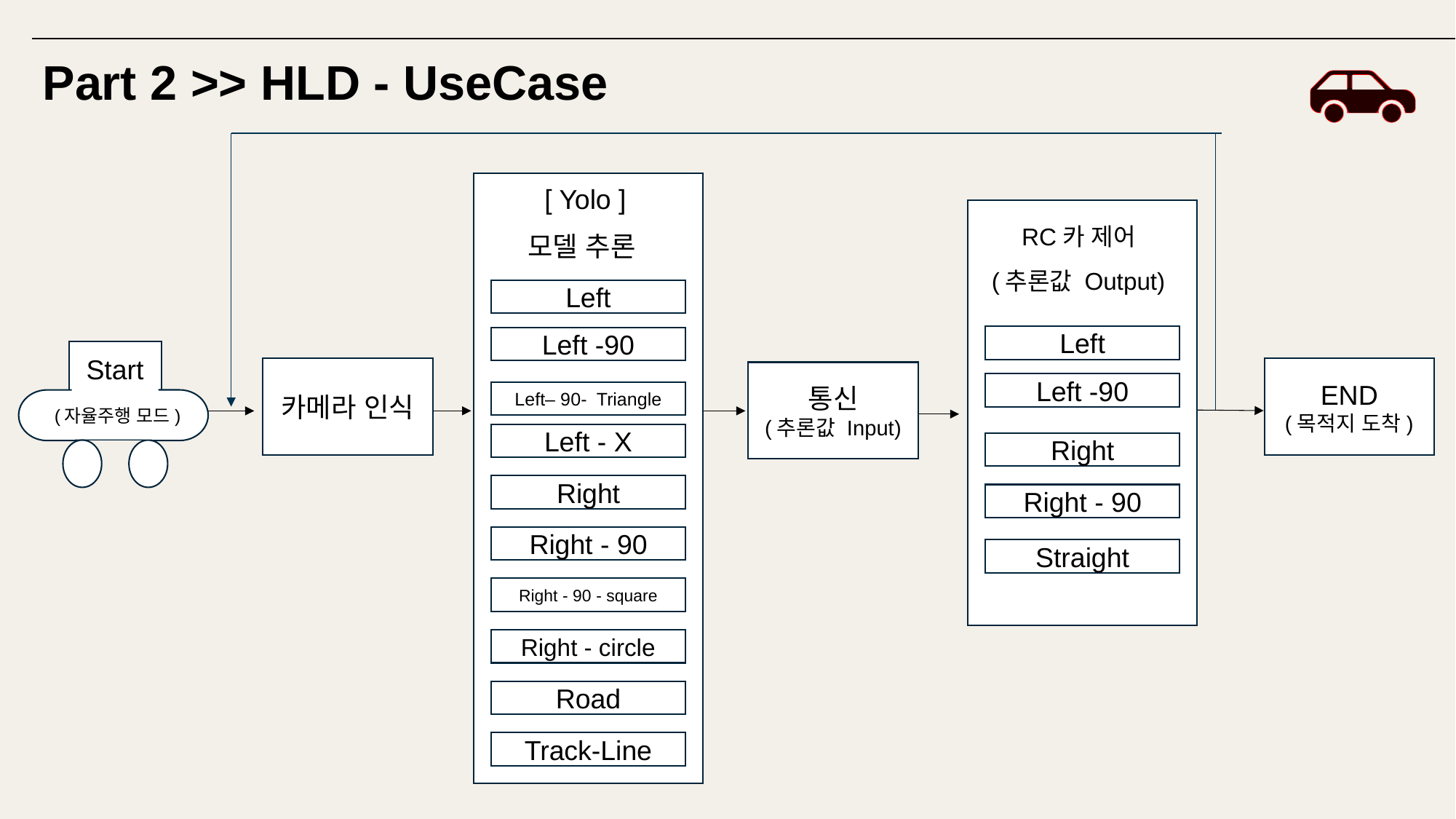

Part 2 >> HLD - UseCase

[ Yolo ]
모델 추론
Left
Left -90
Left– 90-  Triangle
Left - X
Right
Right - 90
Right - 90 - square
Right - circle
Road
Track-Line

RC카 제어
(추론값 Output)
Left
Left -90
Right
Right - 90
Straight

Start

(자율주행 모드)

카메라 인식
END
(목적지 도착)
통신
(추론값 Input)